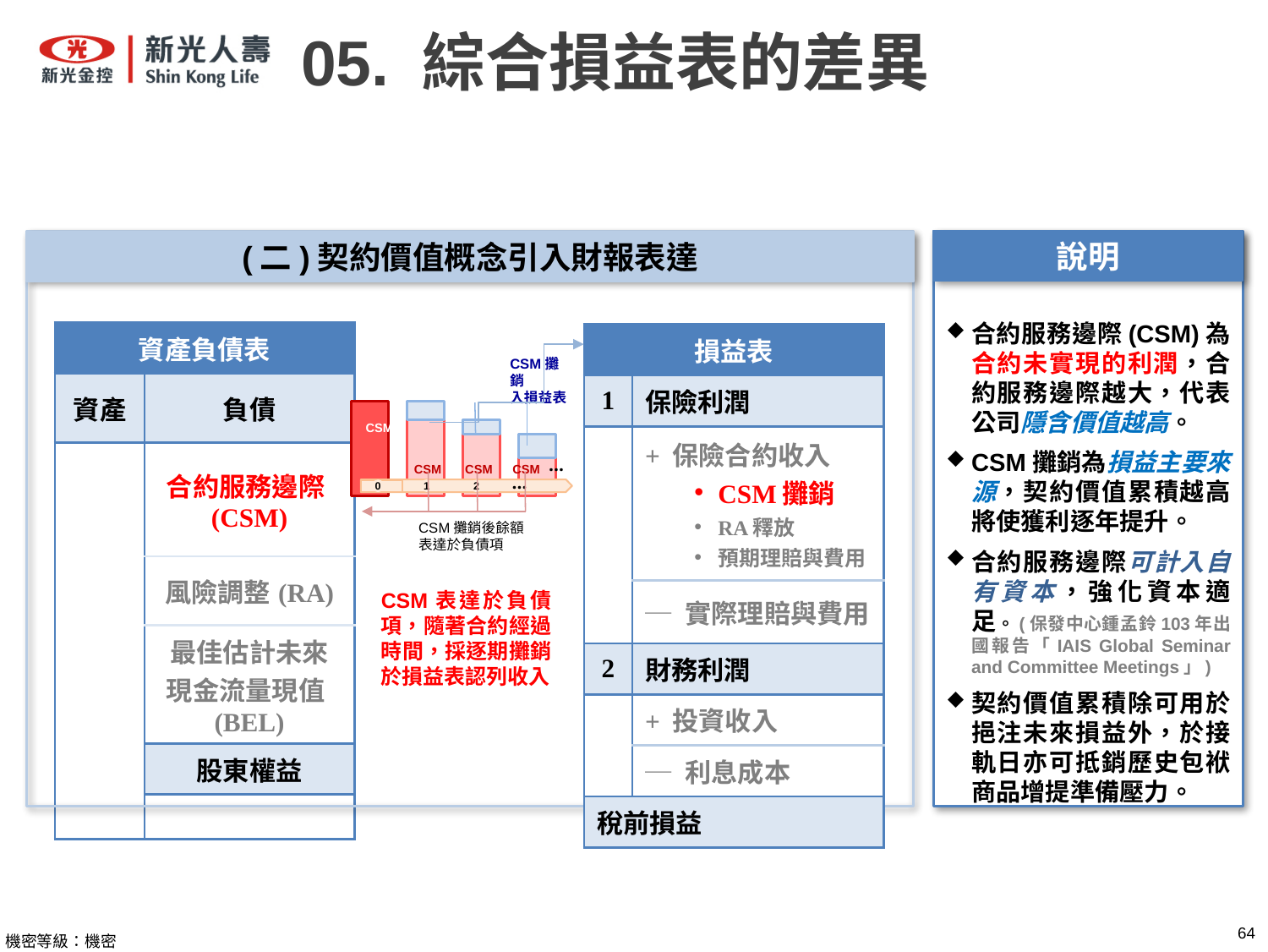

(二)契約價值概念引入財報表達
05. 綜合損益表的差異
說明

合約服務邊際(CSM)為合約未實現的利潤，合約服務邊際越大，代表公司隱含價值越高。
CSM攤銷為損益主要來源，契約價值累積越高將使獲利逐年提升。
合約服務邊際可計入自有資本，強化資本適足。(保發中心鍾孟鈴103年出國報告「IAIS Global Seminar and Committee Meetings」)
契約價值累積除可用於挹注未來損益外，於接軌日亦可抵銷歷史包袱商品增提準備壓力。

| 資產負債表 |  |
| --- | --- |
| 資產 | 負債 |
|  | 合約服務邊際(CSM) |
|  | 風險調整(RA) |
|  | 最佳估計未來現金流量現值(BEL) |
|  | 股東權益 |
|  |  |
| 損益表 |  |
| --- | --- |
| 1 | 保險利潤 |
|  | + 保險合約收入 CSM攤銷 RA釋放 預期理賠與費用 |
|  | ─ 實際理賠與費用 |
| 2 | 財務利潤 |
|  | + 投資收入 |
|  | ─ 利息成本 |
| 稅前損益 |  |
CSM攤銷
入損益表

### Chart

| Category | 數列 1 | 數列 2 | 數列 3 |
|---|---|---|---|
| 類別 1 | 100.0 | 0.0 | 0.0 |
| 類別 2 | 80.0 | 20.0 | 0.0 |
| 類別 3 | 65.0 | 15.0 | 20.0 |
| 類別 4 | 40.0 | 25.0 | 35.0 |
CSM
‧‧‧
CSM       CSM      CSM
1
		       ‧‧‧
0
2

CSM攤銷後餘額表達於負債項
CSM表達於負債項，隨著合約經過時間，採逐期攤銷於損益表認列收入